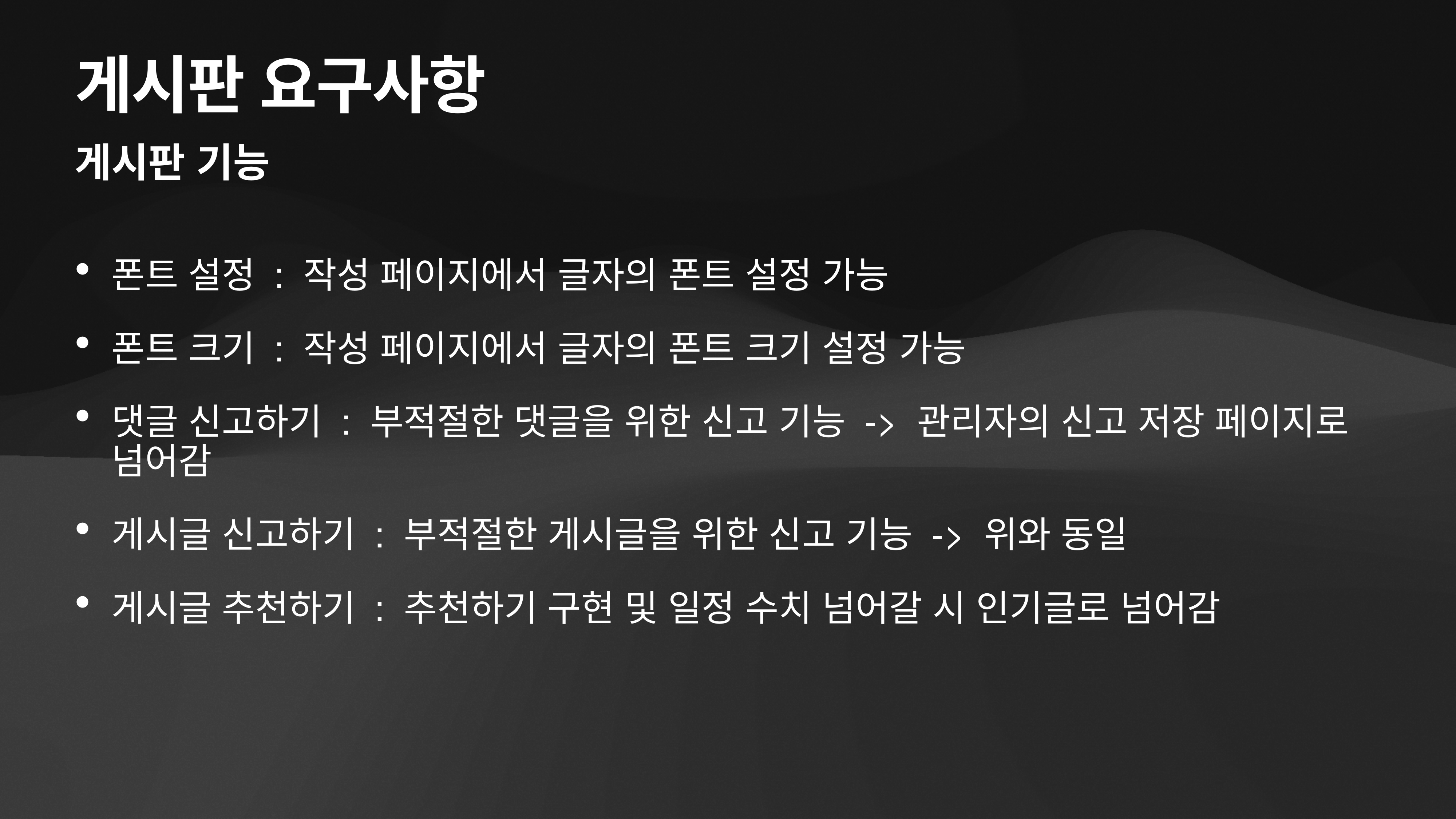

# 게시판 요구사항
게시판 기능
폰트 설정 : 작성 페이지에서 글자의 폰트 설정 가능
폰트 크기 : 작성 페이지에서 글자의 폰트 크기 설정 가능
댓글 신고하기 : 부적절한 댓글을 위한 신고 기능 -> 관리자의 신고 저장 페이지로 넘어감
게시글 신고하기 : 부적절한 게시글을 위한 신고 기능 -> 위와 동일
게시글 추천하기 : 추천하기 구현 및 일정 수치 넘어갈 시 인기글로 넘어감